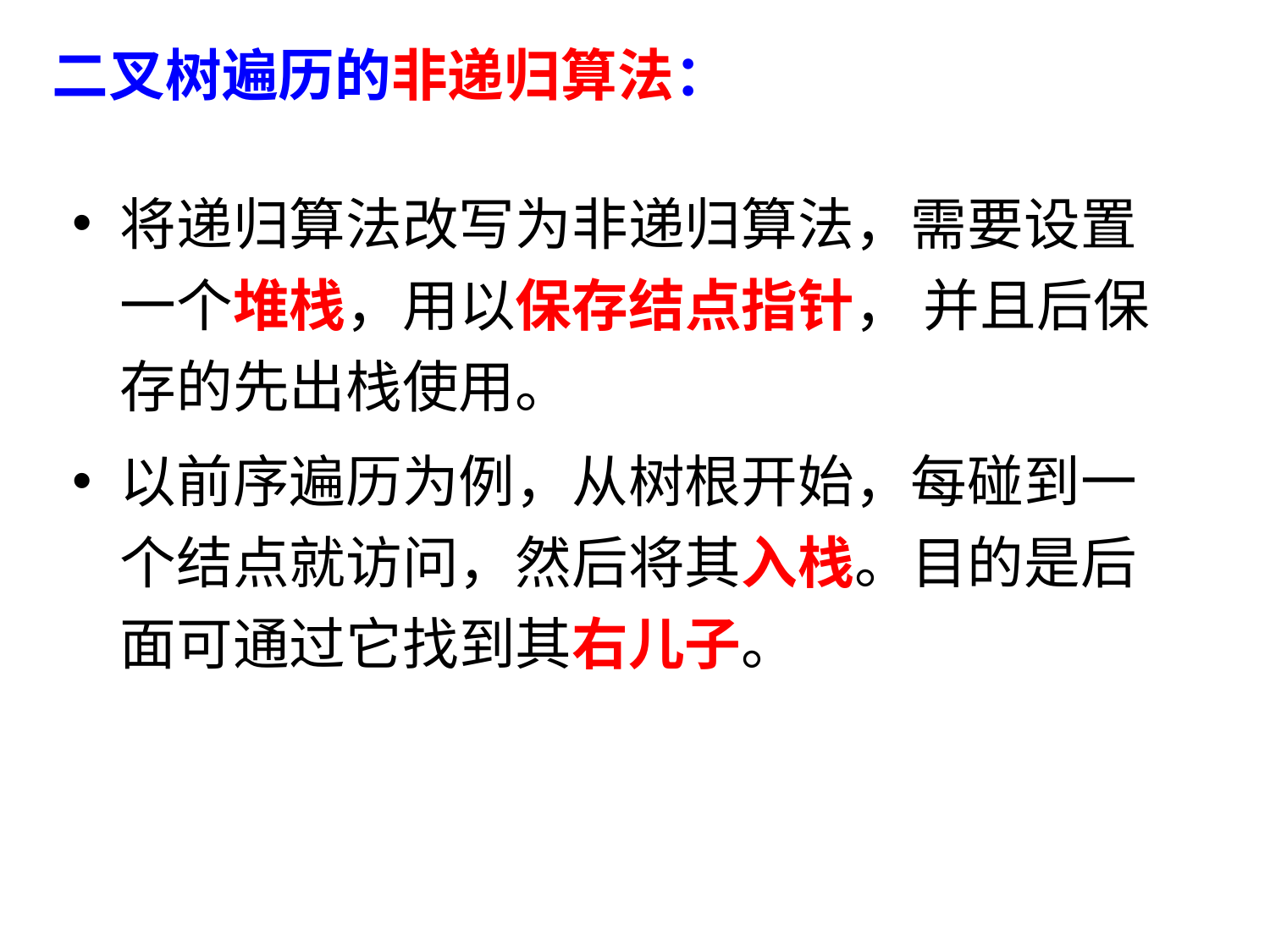

二叉树遍历的非递归算法：
将递归算法改写为非递归算法，需要设置一个堆栈，用以保存结点指针， 并且后保存的先出栈使用。
以前序遍历为例，从树根开始，每碰到一个结点就访问，然后将其入栈。目的是后面可通过它找到其右儿子。